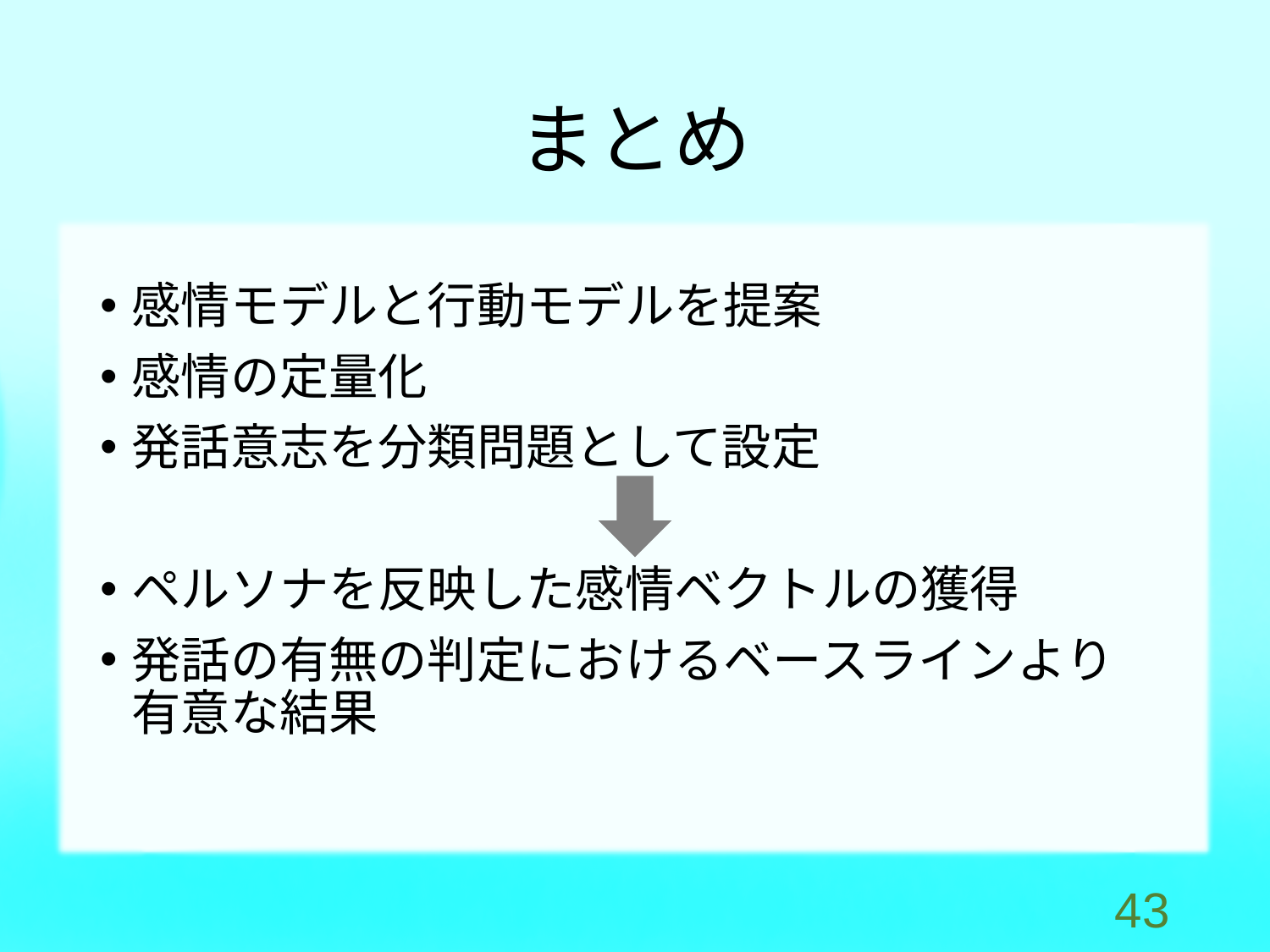

# まとめ
感情モデルと行動モデルを提案
感情の定量化
発話意志を分類問題として設定

ペルソナを反映した感情ベクトルの獲得
発話の有無の判定におけるベースラインより
有意な結果

43